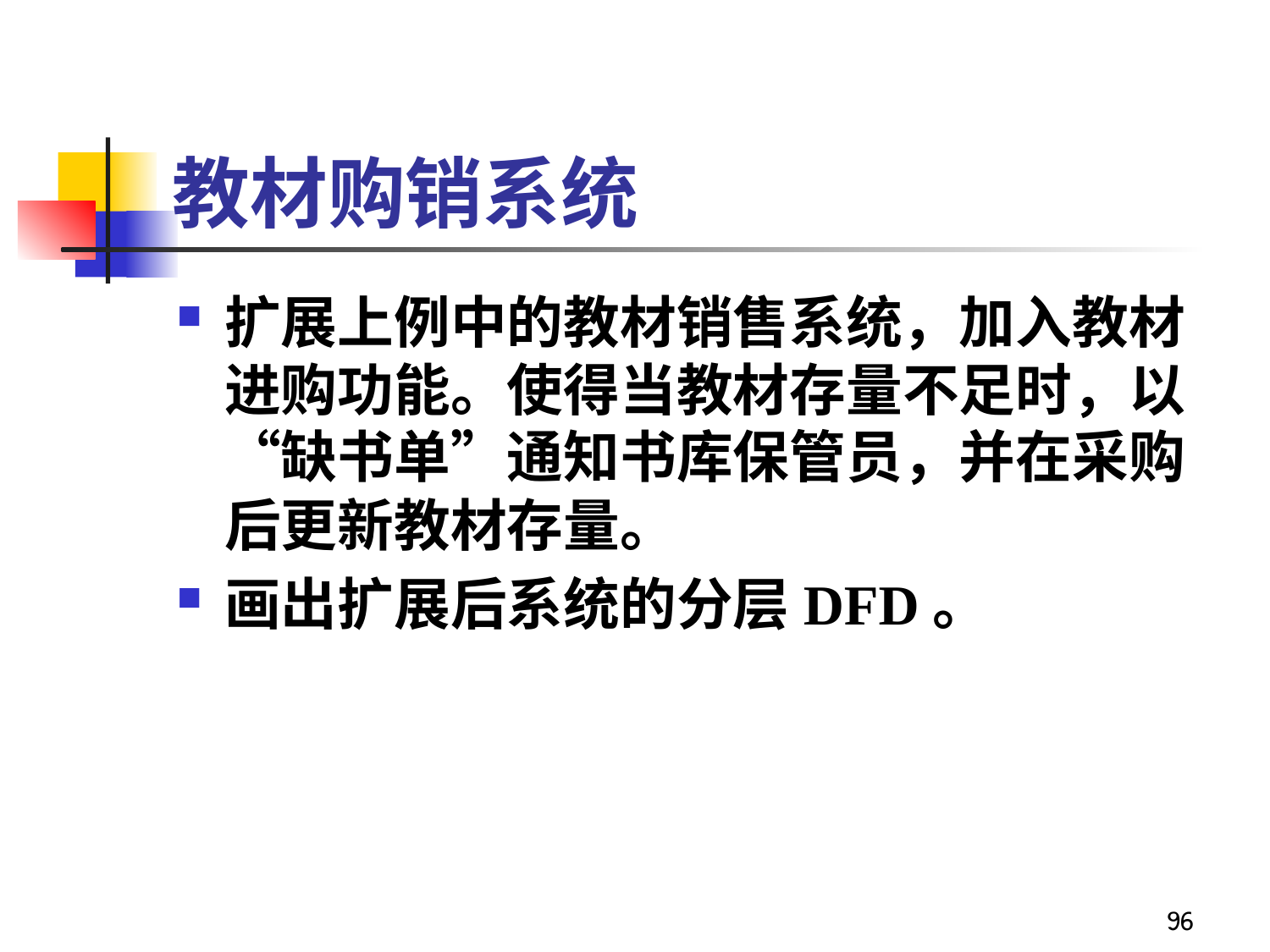

# 教材购销系统
扩展上例中的教材销售系统，加入教材进购功能。使得当教材存量不足时，以“缺书单”通知书库保管员，并在采购后更新教材存量。
画出扩展后系统的分层DFD。

96